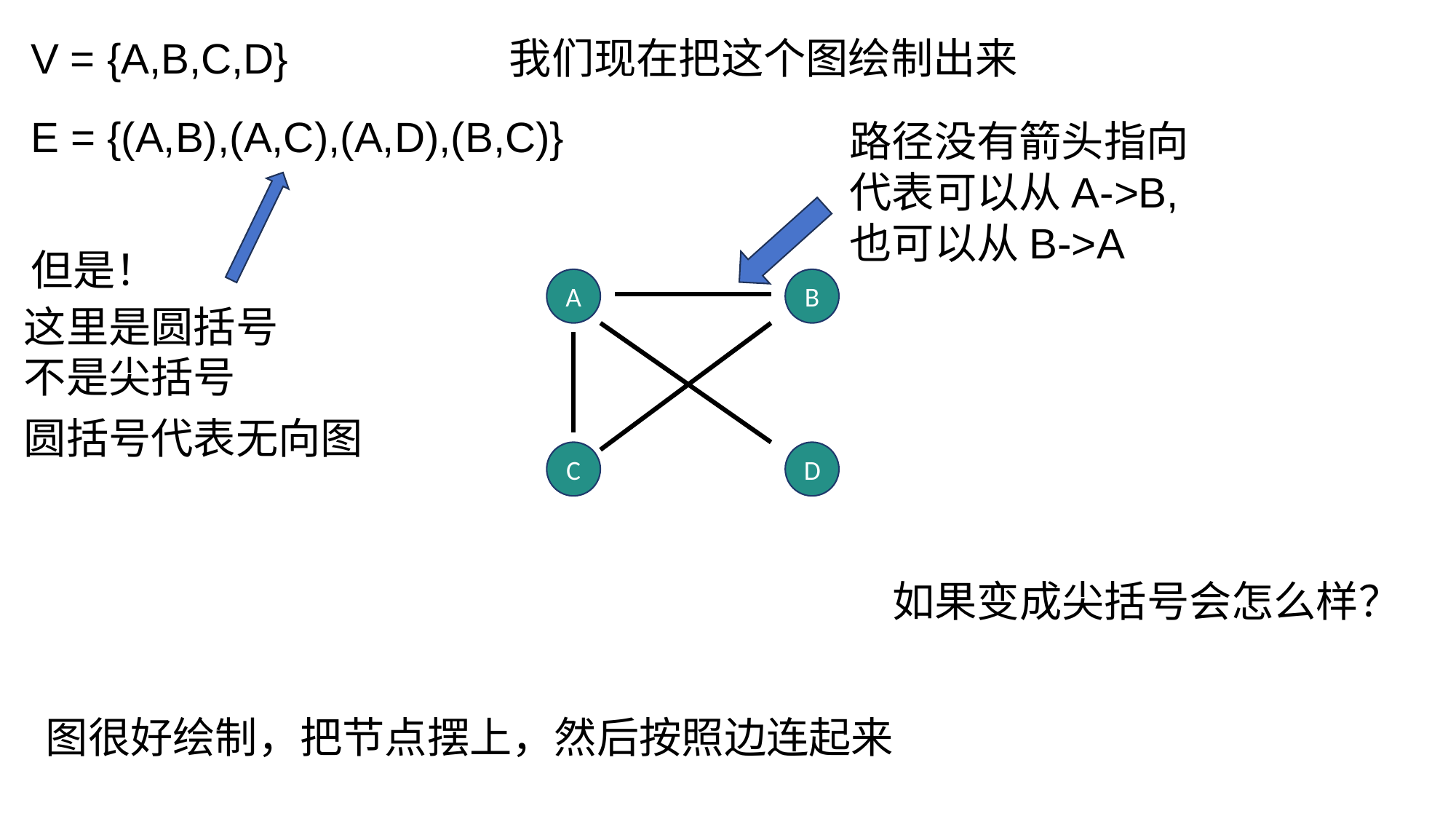

图
V = {A,B,C,D}
我们现在把这个图绘制出来
E = {(A,B),(A,C),(A,D),(B,C)}
路径没有箭头指向
代表可以从A->B,也可以从B->A

但是！
A
B
这里是圆括号
不是尖括号
圆括号代表无向图
C
D
如果变成尖括号会怎么样？
图很好绘制，把节点摆上，然后按照边连起来